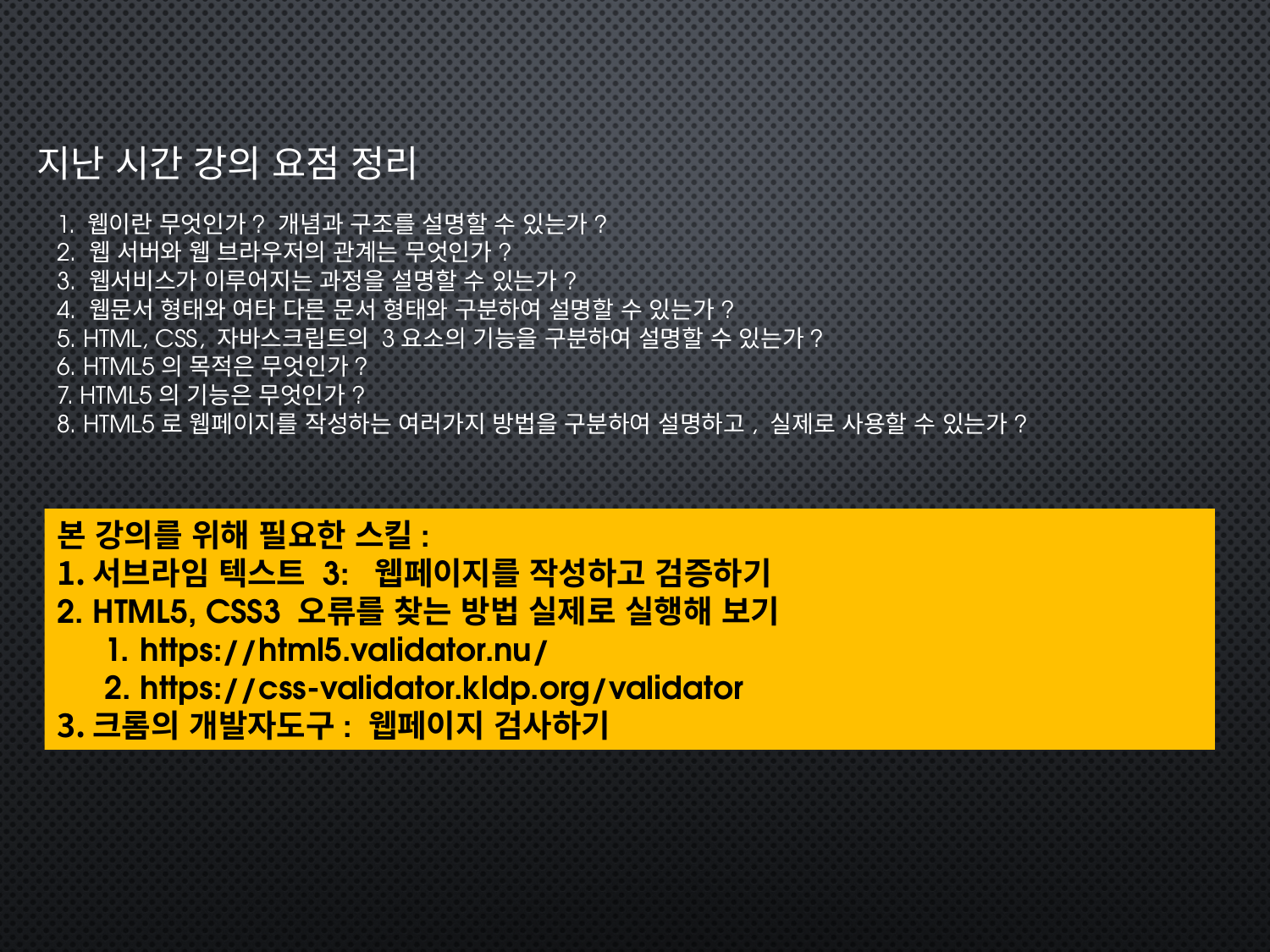

지난 시간 강의 요점 정리
1. 웹이란 무엇인가? 개념과 구조를 설명할 수 있는가?
2. 웹 서버와 웹 브라우저의 관계는 무엇인가?
3. 웹서비스가 이루어지는 과정을 설명할 수 있는가?
4. 웹문서 형태와 여타 다른 문서 형태와 구분하여 설명할 수 있는가?
5. HTML, CSS, 자바스크립트의 3요소의 기능을 구분하여 설명할 수 있는가?
6. HTML5의 목적은 무엇인가?
7. HTML5의 기능은 무엇인가?
8. HTML5로 웹페이지를 작성하는 여러가지 방법을 구분하여 설명하고, 실제로 사용할 수 있는가?
본 강의를 위해 필요한 스킬:
서브라임 텍스트 3:  웹페이지를 작성하고 검증하기
HTML5, CSS3 오류를 찾는 방법 실제로 실행해 보기
https://html5.validator.nu/
https://css-validator.kldp.org/validator
크롬의 개발자도구: 웹페이지 검사하기